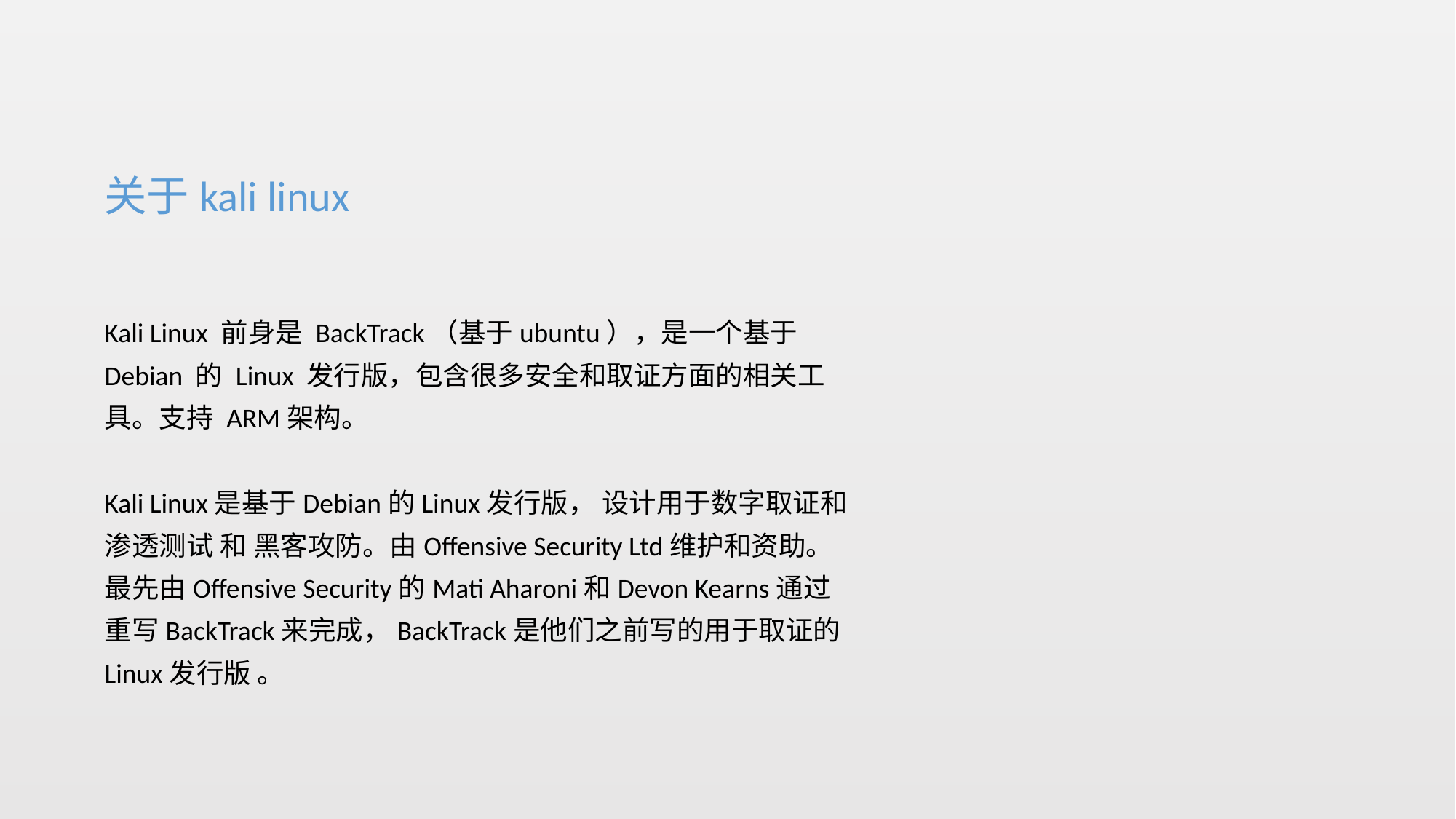

关于kali linux
Kali Linux 前身是 BackTrack（基于ubuntu），是一个基于 Debian 的 Linux 发行版，包含很多安全和取证方面的相关工具。支持 ARM架构。

Kali Linux是基于Debian的Linux发行版， 设计用于数字取证和渗透测试 和 黑客攻防。由Offensive Security Ltd维护和资助。最先由Offensive Security的Mati Aharoni和Devon Kearns通过重写BackTrack来完成，BackTrack是他们之前写的用于取证的Linux发行版 。